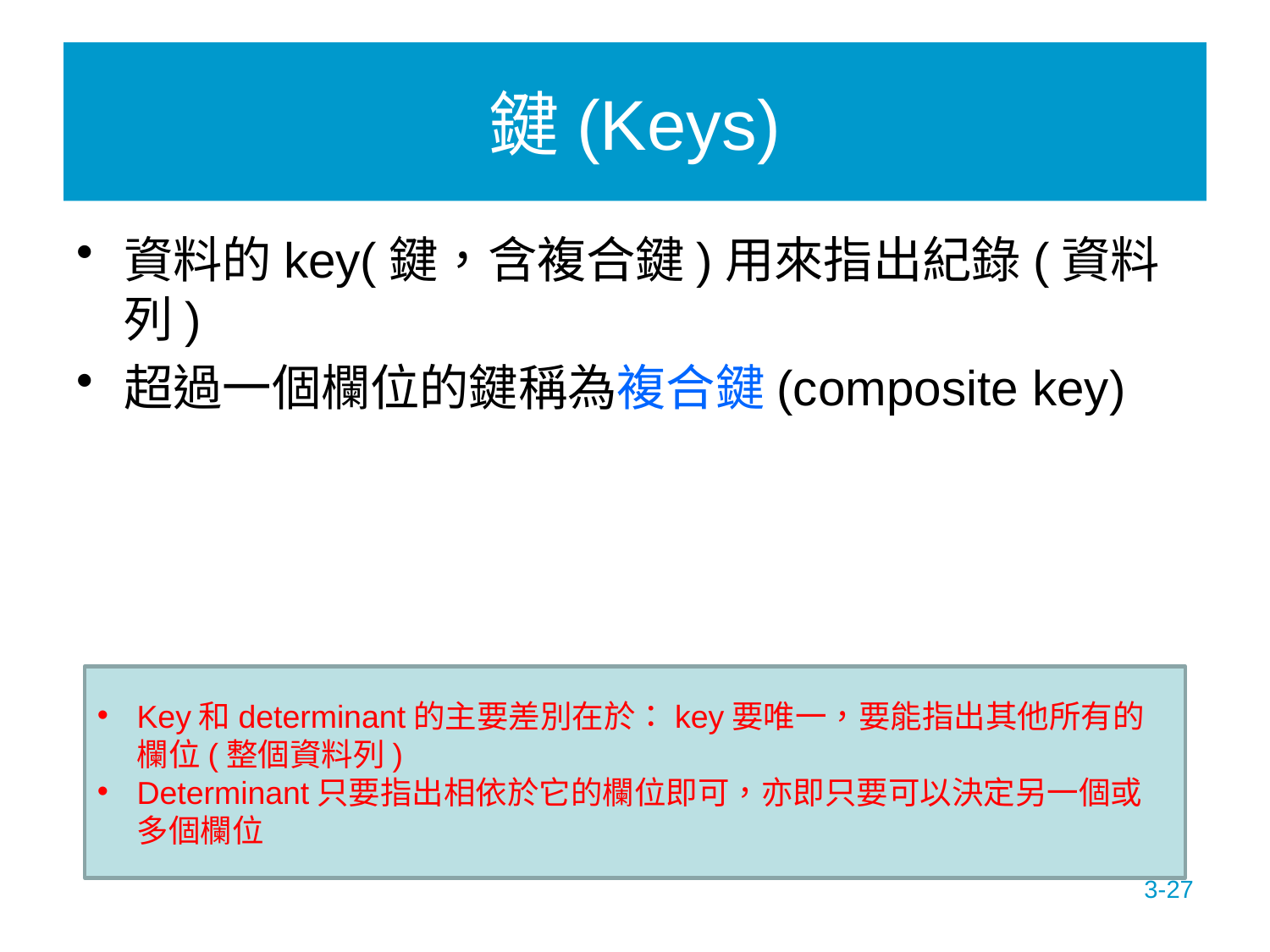

# 鍵(Keys)
資料的key(鍵，含複合鍵)用來指出紀錄(資料列)
超過一個欄位的鍵稱為複合鍵(composite key)

Key和determinant的主要差別在於：key要唯一，要能指出其他所有的欄位(整個資料列)
Determinant只要指出相依於它的欄位即可，亦即只要可以決定另一個或多個欄位
3-27